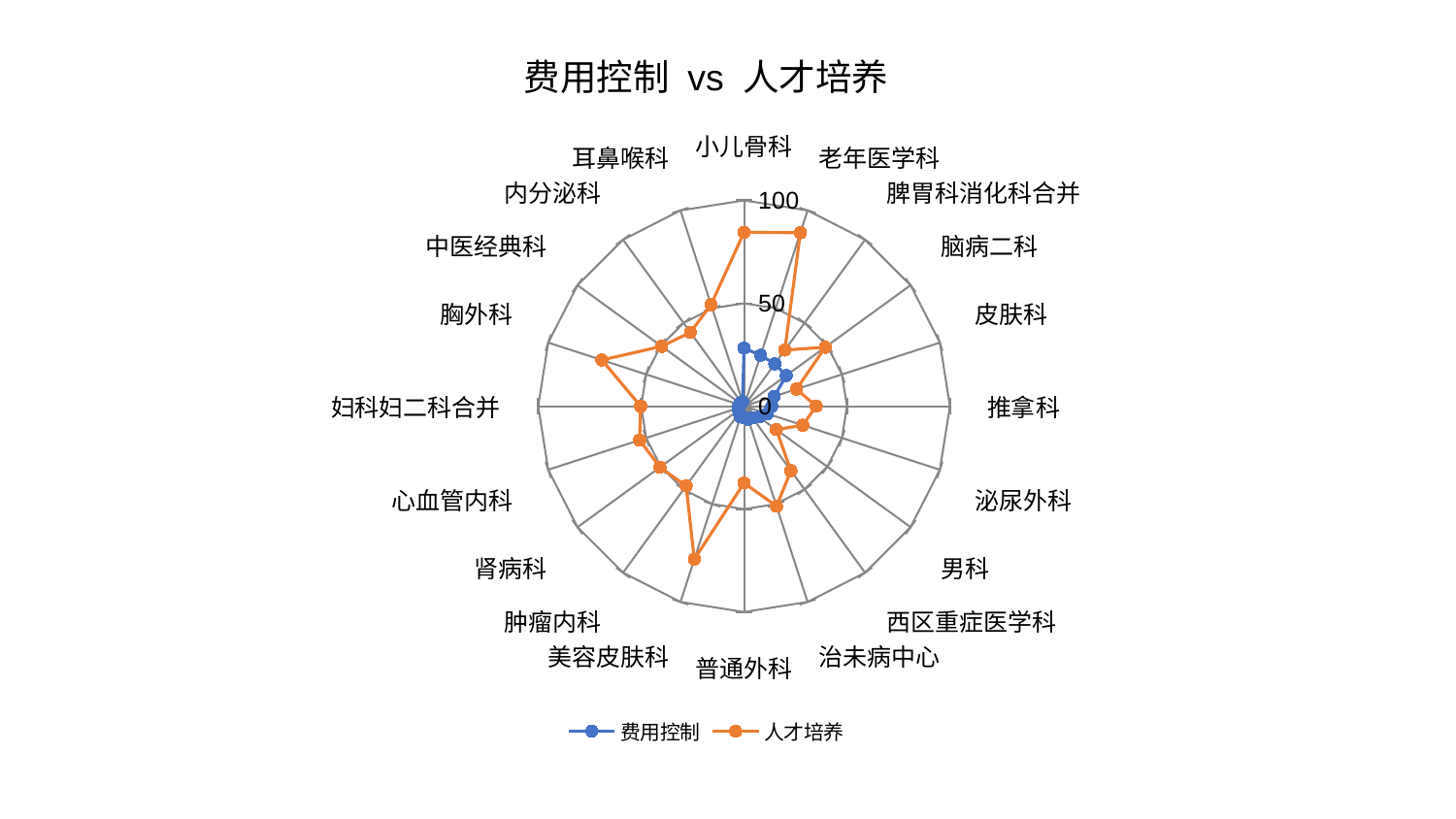

### Chart: 费用控制 vs 人才培养

| Category | 费用控制 | 人才培养 |
|---|---|---|
| 小儿骨科 | 28.197572456067583 | 84.5100403719927 |
| 老年医学科 | 26.03277206019832 | 88.62706083143094 |
| 脾胃科消化科合并 | 25.426491287710512 | 33.71845656396795 |
| 脑病二科 | 25.35780963024862 | 48.76728333712648 |
| 皮肤科 | 15.457652989937348 | 26.806689833055902 |
| 推拿科 | 13.532443336690449 | 35.03404698265093 |
| 泌尿外科 | 11.848782666878709 | 29.997323260415868 |
| 男科 | 8.93918864058355 | 19.407874766638603 |
| 西区重症医学科 | 7.010120564635973 | 38.78653751268817 |
| 治未病中心 | 6.695237095752467 | 51.10042043283202 |
| 普通外科 | 5.706673233401345 | 37.34355280998432 |
| 美容皮肤科 | 5.470920110331017 | 78.21297559283151 |
| 肿瘤内科 | 4.026048152583662 | 47.87860194961837 |
| 肾病科 | 3.199805297924142 | 50.49422442400587 |
| 心血管内科 | 3.0847262724355113 | 53.34546821772676 |
| 妇科妇二科合并 | 2.594484694066363 | 50.24425325325809 |
| 胸外科 | 2.4297081270369176 | 72.62113427701102 |
| 中医经典科 | 2.3104643943530077 | 49.48757536587413 |
| 内分泌科 | 2.2688559710515355 | 44.35320345987578 |
| 耳鼻喉科 | 2.254768194126356 | 51.86389617000225 |
32